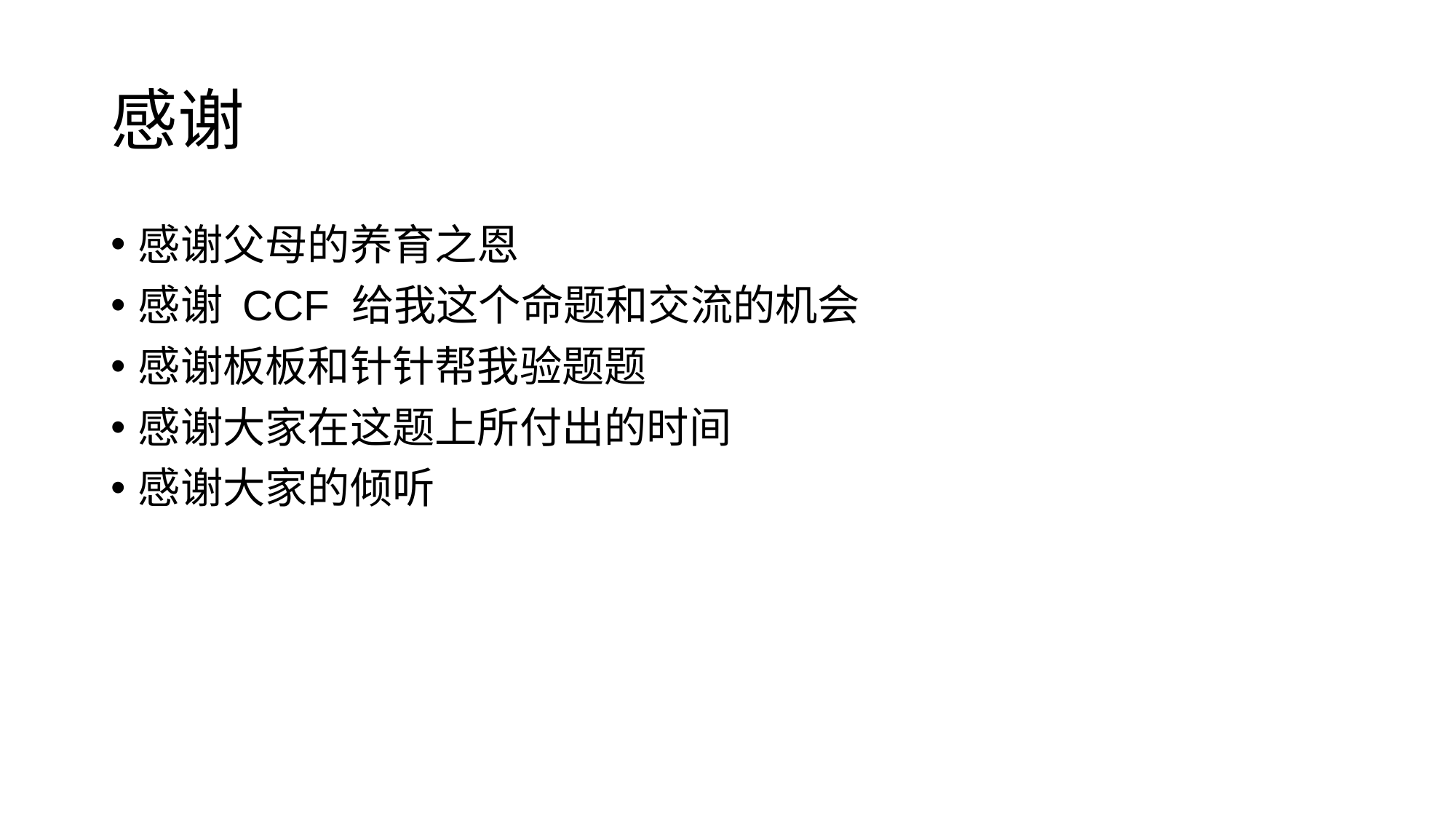

# 感谢
感谢父母的养育之恩
感谢 CCF 给我这个命题和交流的机会
感谢板板和针针帮我验题题
感谢大家在这题上所付出的时间
感谢大家的倾听